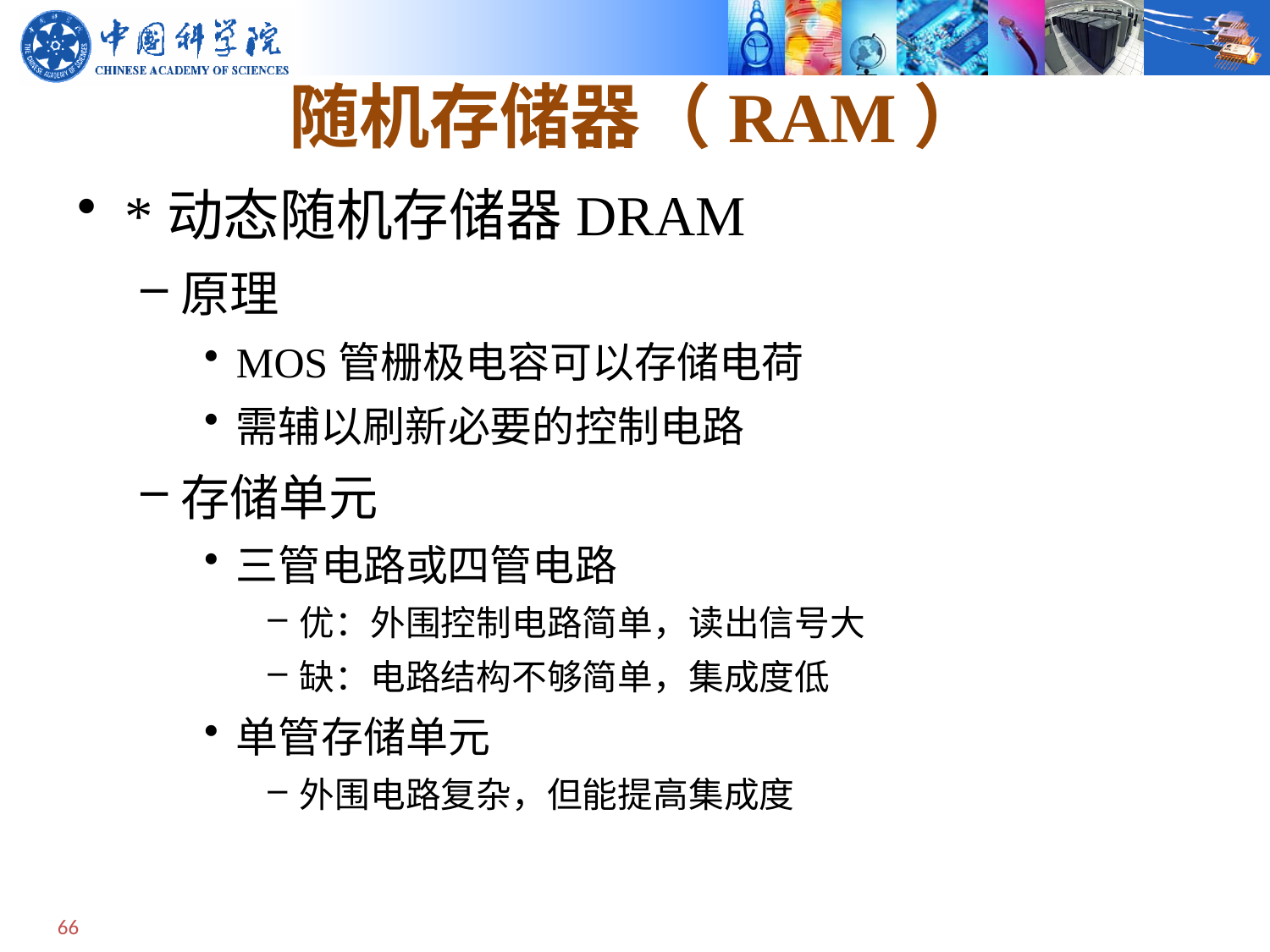

# 随机存储器（RAM）
*动态随机存储器DRAM
原理
MOS管栅极电容可以存储电荷
需辅以刷新必要的控制电路
存储单元
三管电路或四管电路
优：外围控制电路简单，读出信号大
缺：电路结构不够简单，集成度低
单管存储单元
外围电路复杂，但能提高集成度